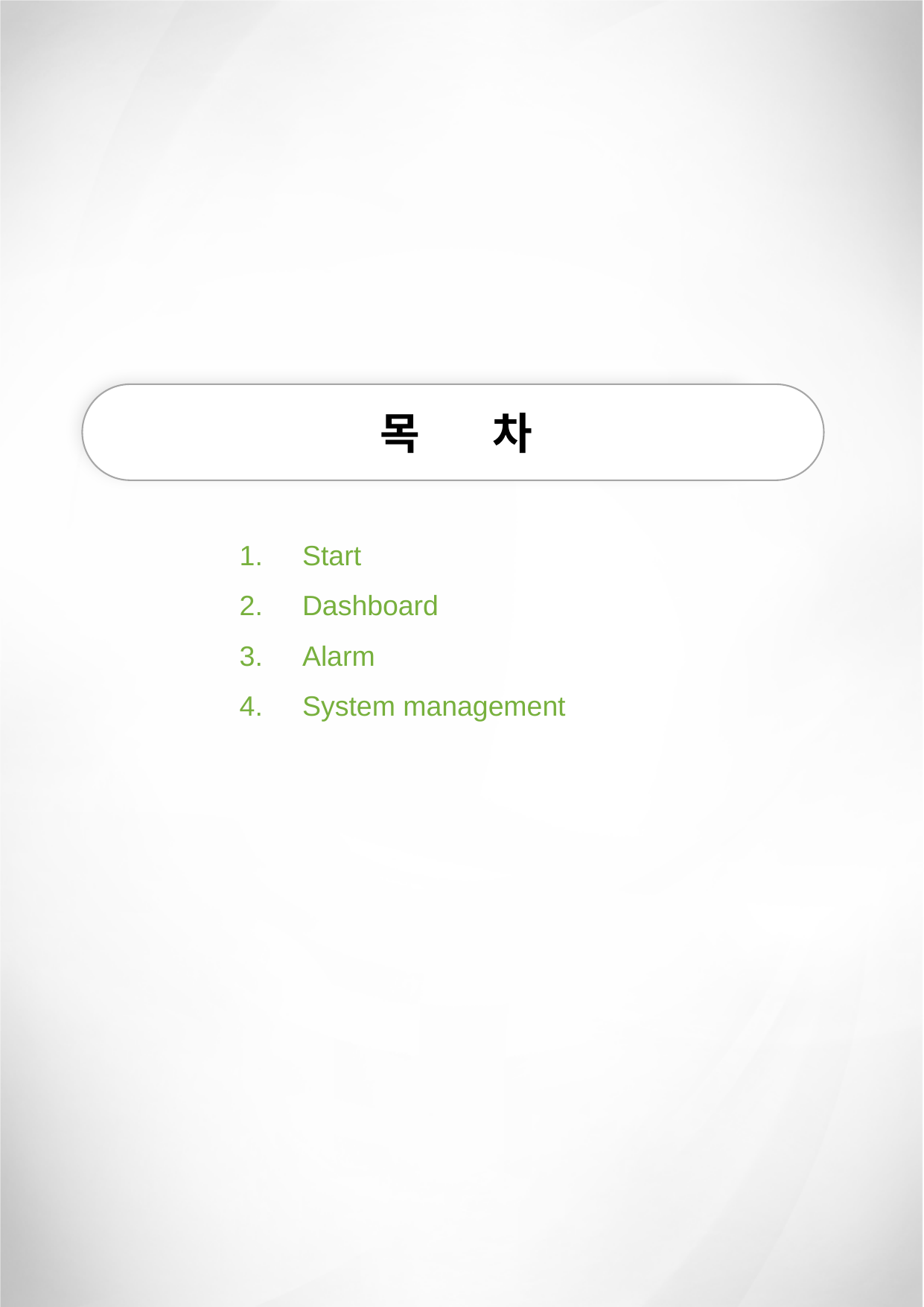

목      차
Start
Dashboard
Alarm
System management